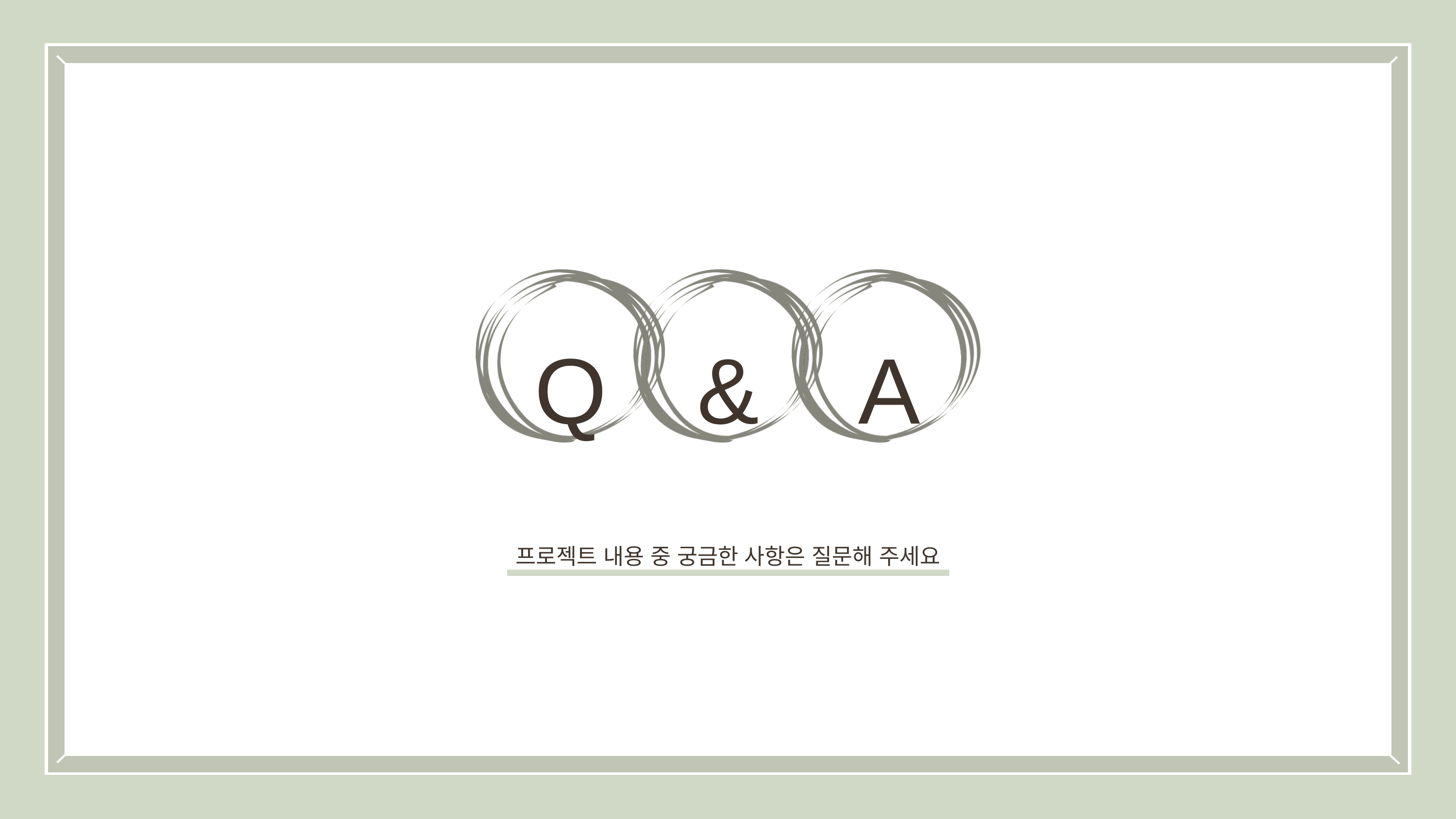

Q
&
A
프로젝트 내용 중 궁금한 사항은 질문해 주세요